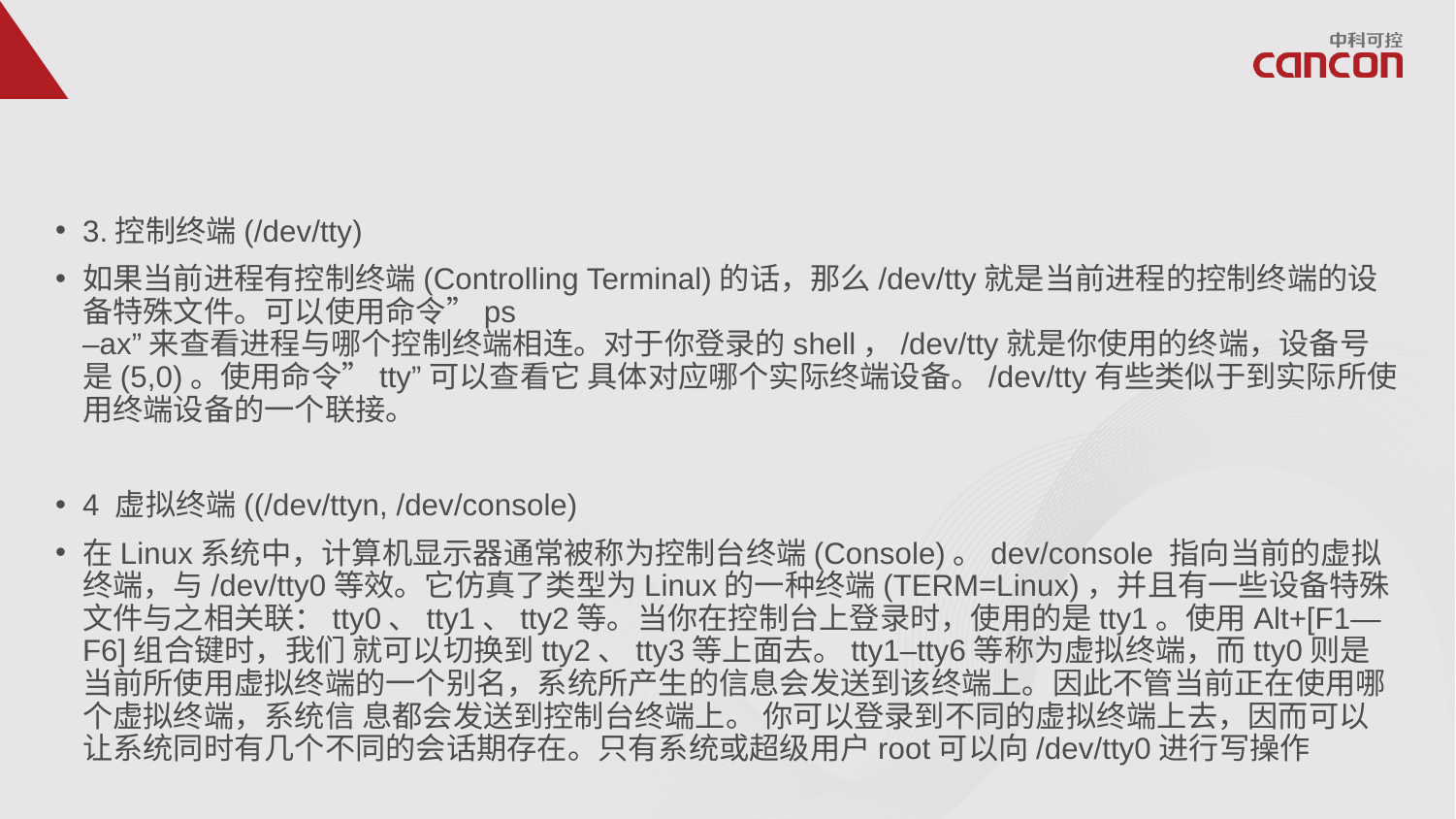

#

3.控制终端(/dev/tty)
如果当前进程有控制终端(Controlling Terminal)的话，那么/dev/tty就是当前进程的控制终端的设备特殊文件。可以使用命令”ps –ax”来查看进程与哪个控制终端相连。对于你登录的shell，/dev/tty就是你使用的终端，设备号是(5,0)。使用命令”tty”可以查看它 具体对应哪个实际终端设备。/dev/tty有些类似于到实际所使用终端设备的一个联接。

4 虚拟终端((/dev/ttyn, /dev/console)
在Linux系统中，计算机显示器通常被称为控制台终端(Console)。dev/console 指向当前的虚拟终端，与/dev/tty0等效。它仿真了类型为Linux的一种终端(TERM=Linux)，并且有一些设备特殊文件与之相关联：tty0、tty1、tty2等。当你在控制台上登录时，使用的是tty1。使用Alt+[F1—F6]组合键时，我们 就可以切换到tty2、tty3等上面去。tty1–tty6等称为虚拟终端，而tty0则是当前所使用虚拟终端的一个别名，系统所产生的信息会发送到该终端上。因此不管当前正在使用哪个虚拟终端，系统信 息都会发送到控制台终端上。 你可以登录到不同的虚拟终端上去，因而可以让系统同时有几个不同的会话期存在。只有系统或超级用户root可以向/dev/tty0进行写操作